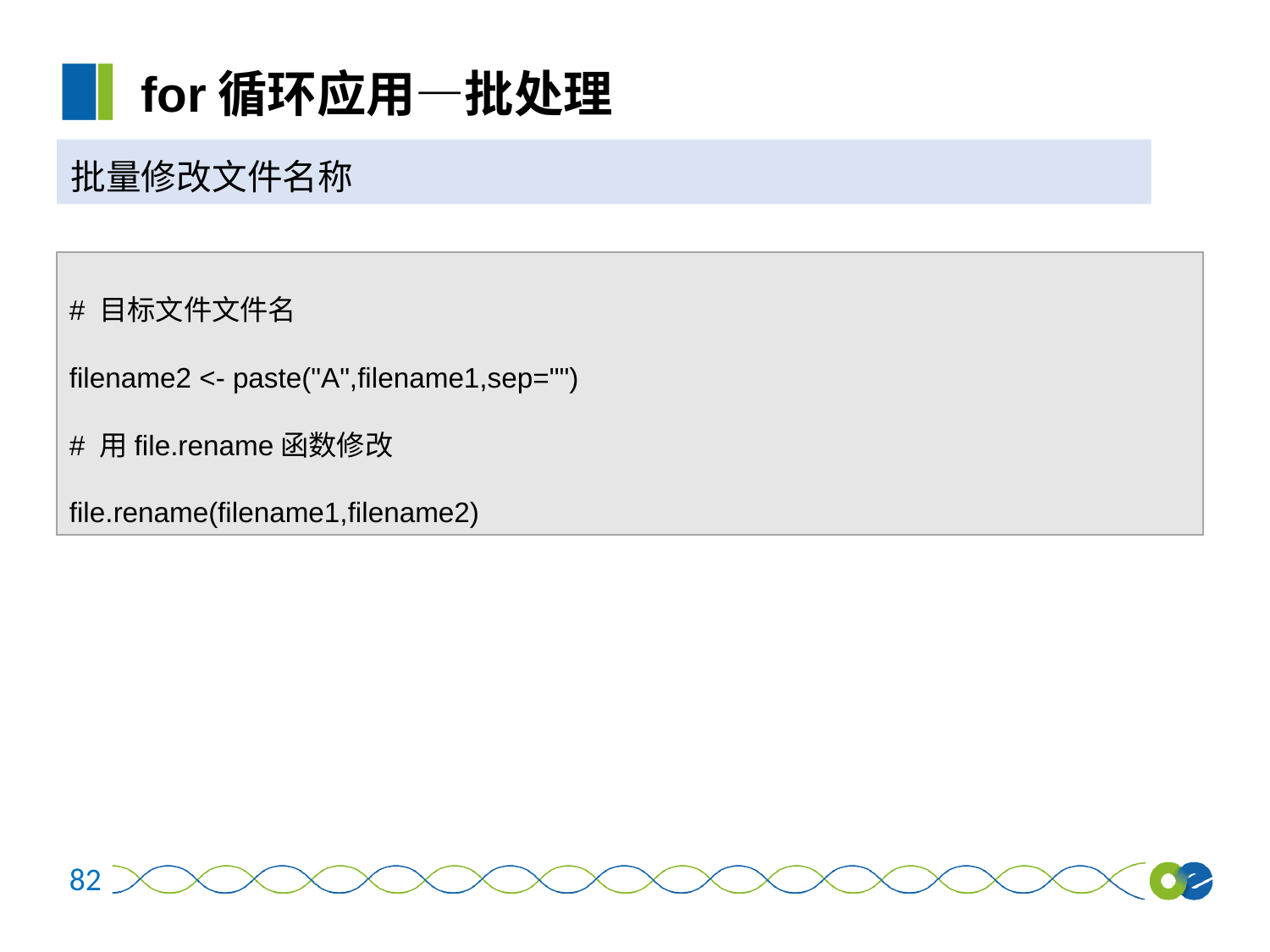

for循环应用—批处理

批量修改文件名称
# 目标文件文件名
filename2 <- paste("A",filename1,sep="")
# 用file.rename函数修改
file.rename(filename1,filename2)
82